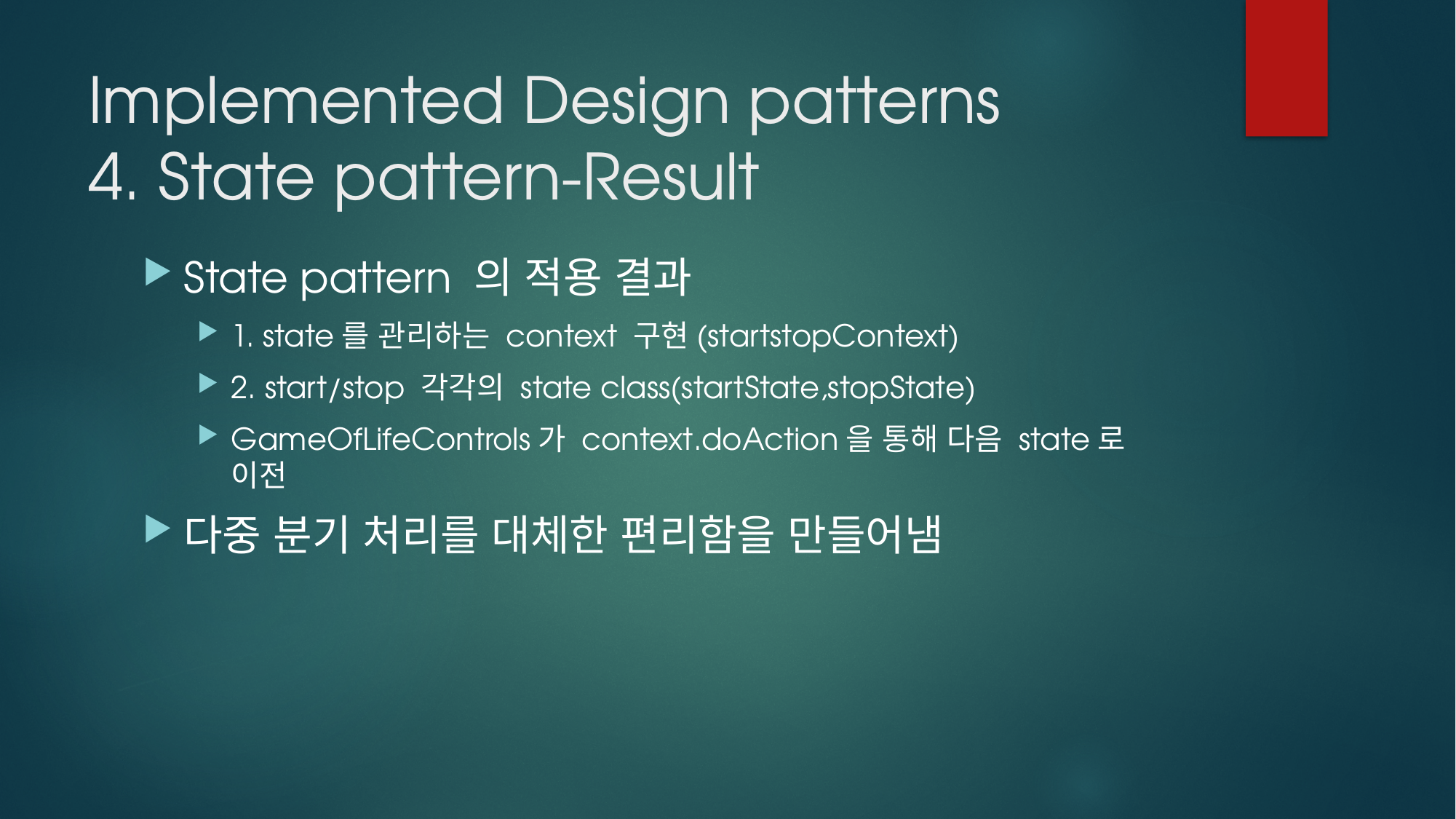

# Implemented Design patterns 4. State pattern-Result
State pattern 의 적용 결과
1. state를 관리하는 context 구현(startstopContext)
2. start/stop 각각의 state class(startState,stopState)
GameOfLifeControls가 context.doAction을 통해 다음 state로 이전
다중 분기 처리를 대체한 편리함을 만들어냄